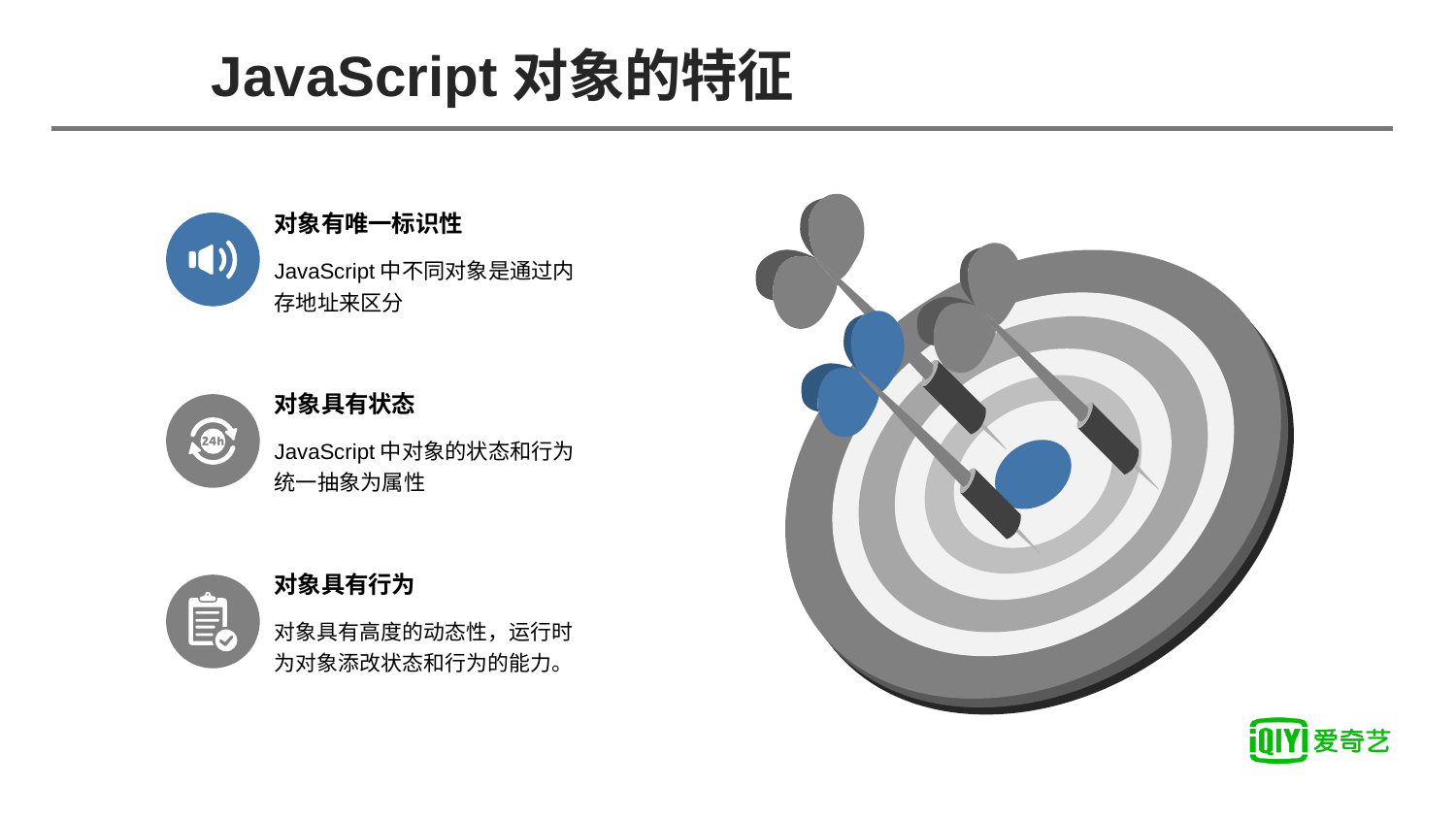

# JavaScript对象的特征

对象有唯一标识性
JavaScript中不同对象是通过内存地址来区分

对象具有状态
JavaScript中对象的状态和行为统一抽象为属性

对象具有行为
对象具有高度的动态性，运行时为对象添改状态和行为的能力。